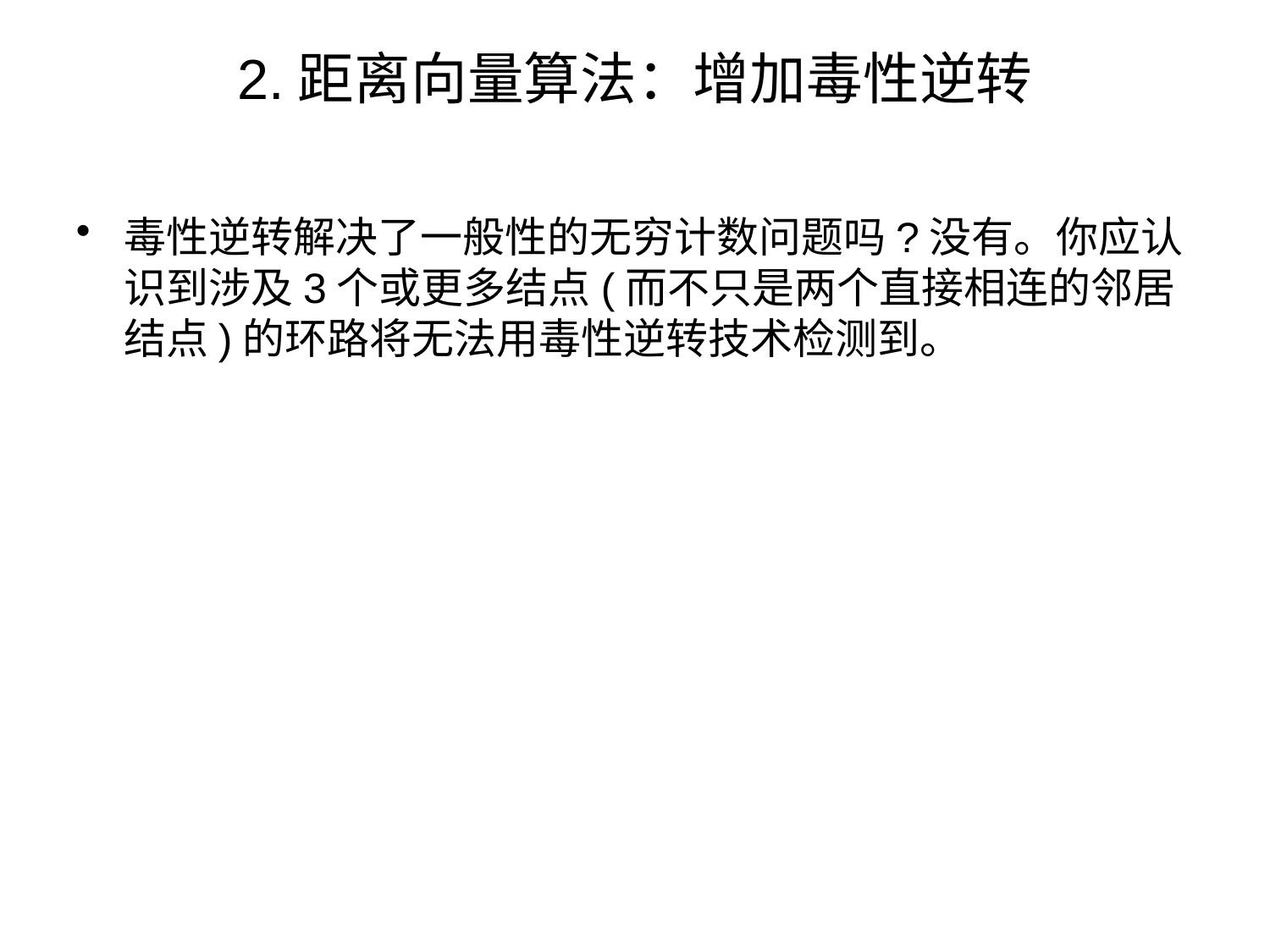

# 2.距离向量算法：增加毒性逆转

毒性逆转解决了一般性的无穷计数问题吗?没有。你应认识到涉及3个或更多结点(而不只是两个直接相连的邻居结点)的环路将无法用毒性逆转技术检测到。